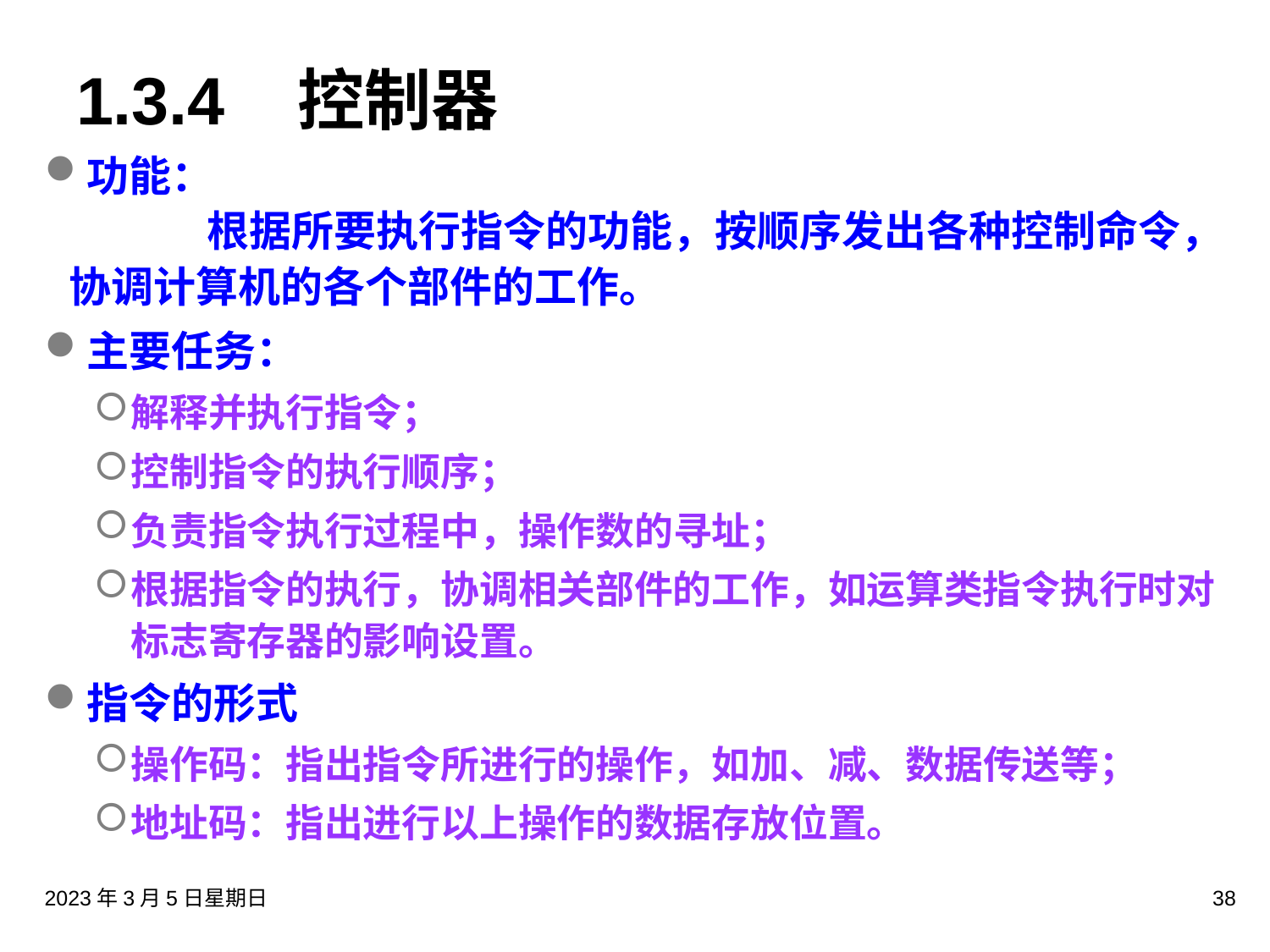

# 1.3.4   控制器
功能：
	根据所要执行指令的功能，按顺序发出各种控制命令，协调计算机的各个部件的工作。
主要任务：
解释并执行指令；
控制指令的执行顺序；
负责指令执行过程中，操作数的寻址；
根据指令的执行，协调相关部件的工作，如运算类指令执行时对标志寄存器的影响设置。
指令的形式
操作码：指出指令所进行的操作，如加、减、数据传送等；
地址码：指出进行以上操作的数据存放位置。
2023年3月5日星期日
38